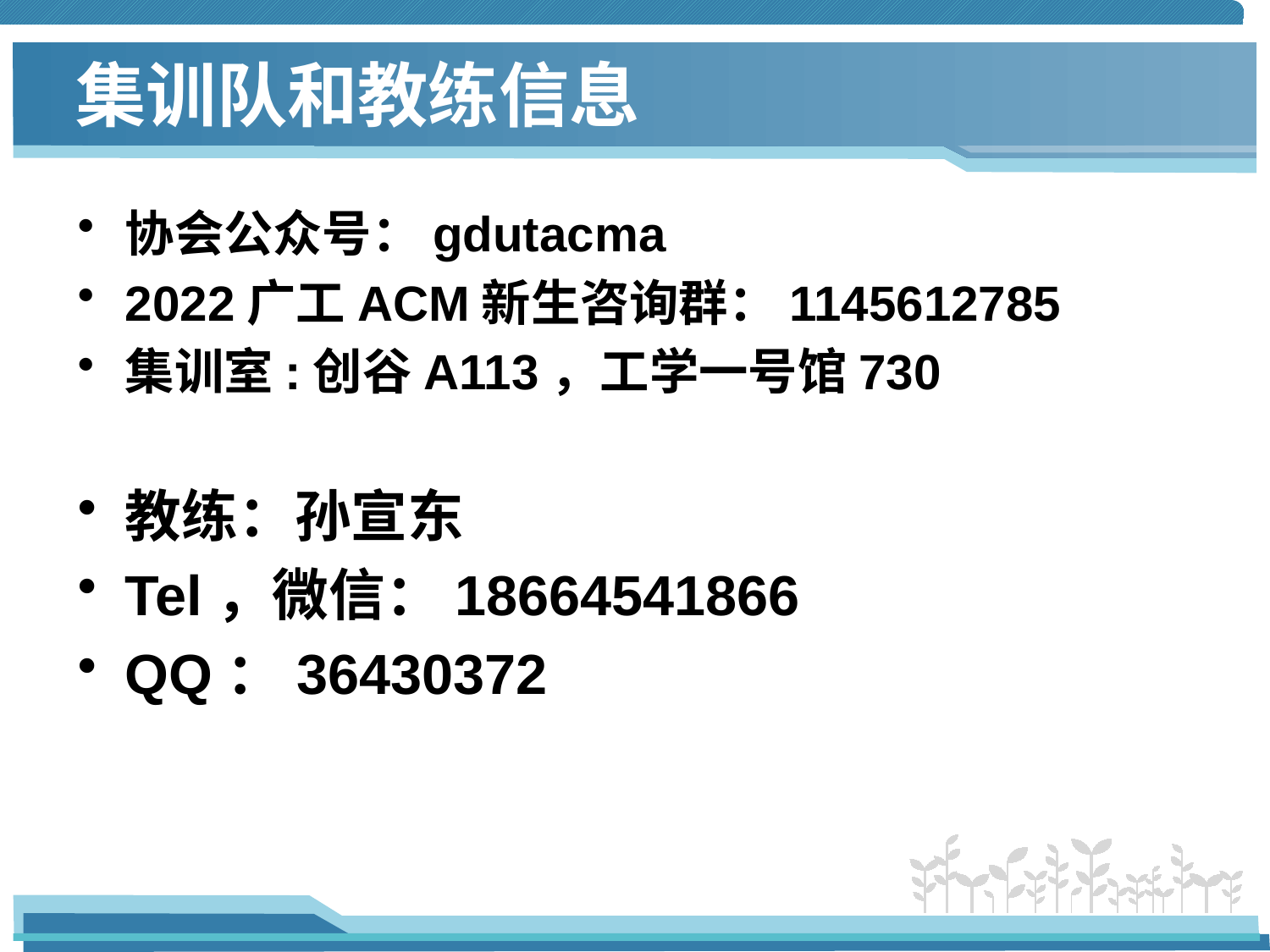

# 集训队和教练信息
协会公众号：gdutacma
2022广工ACM新生咨询群：1145612785
集训室:创谷A113，工学一号馆730

教练：孙宣东
Tel，微信：18664541866
QQ：36430372